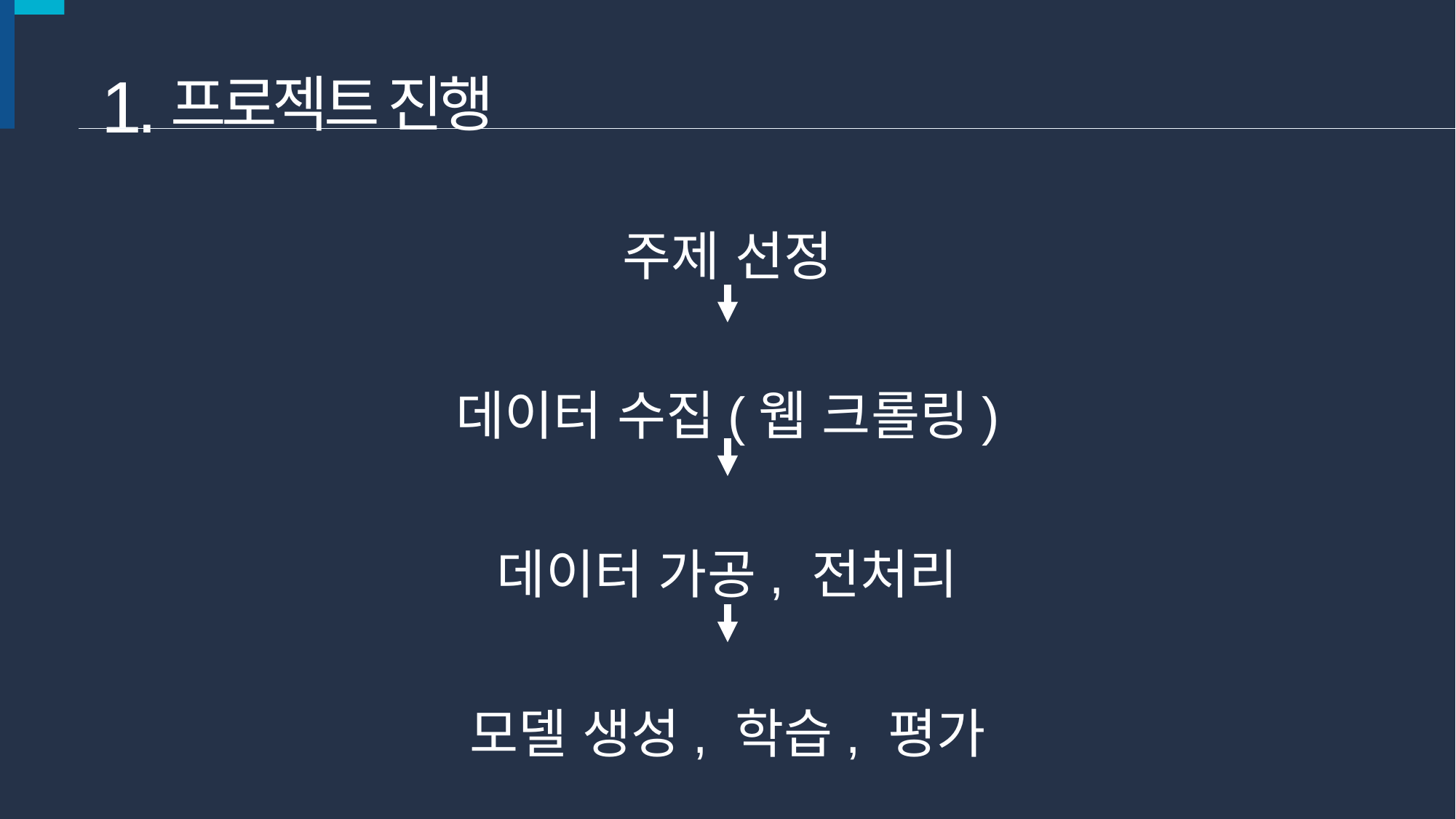

1.
프로젝트 진행

주제 선정
데이터 수집(웹 크롤링)
데이터 가공, 전처리
모델 생성, 학습, 평가